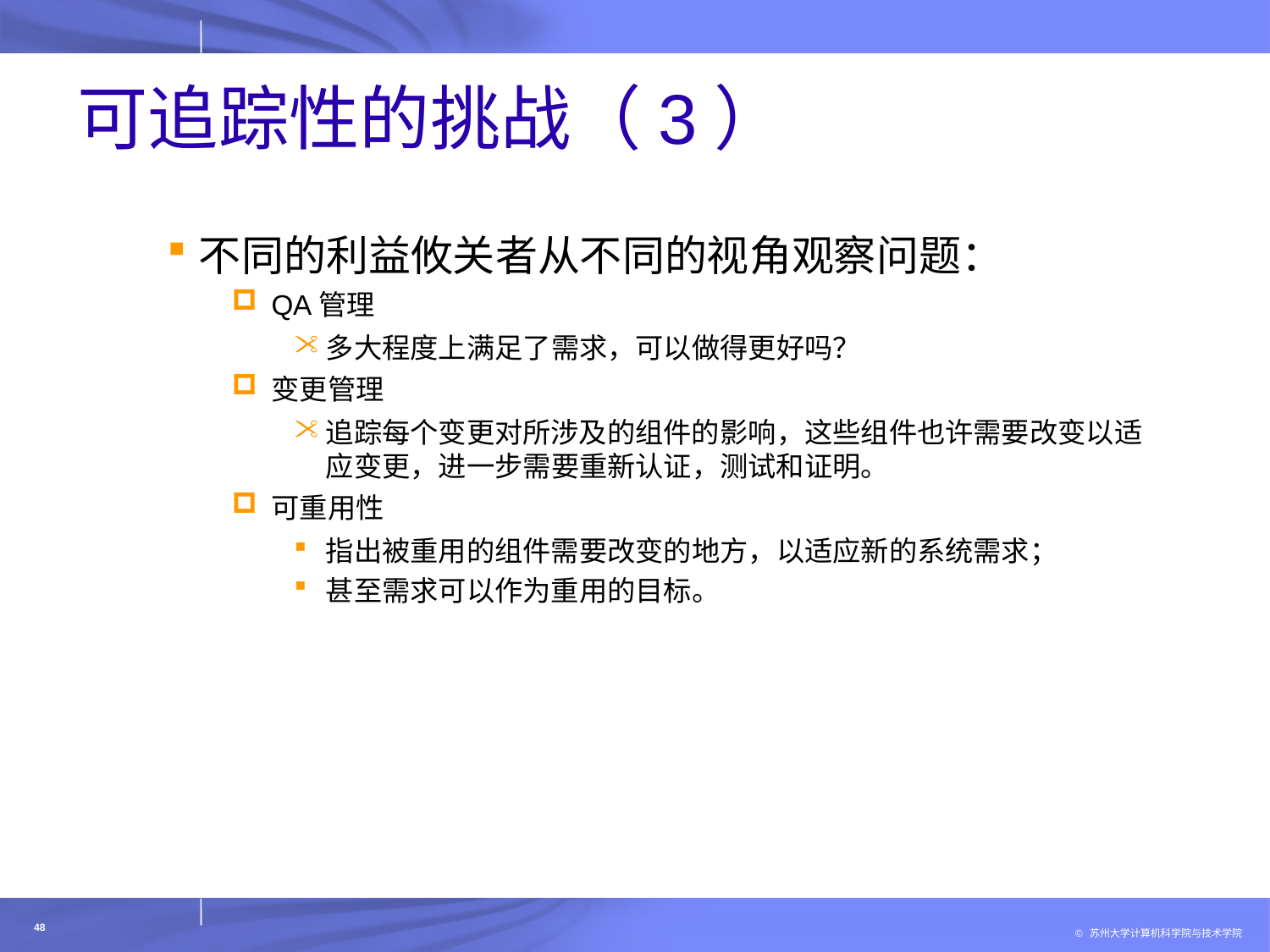

# 可追踪性的挑战（3）
不同的利益攸关者从不同的视角观察问题：
QA管理
多大程度上满足了需求，可以做得更好吗？
变更管理
追踪每个变更对所涉及的组件的影响，这些组件也许需要改变以适应变更，进一步需要重新认证，测试和证明。
可重用性
指出被重用的组件需要改变的地方，以适应新的系统需求；
甚至需求可以作为重用的目标。

48